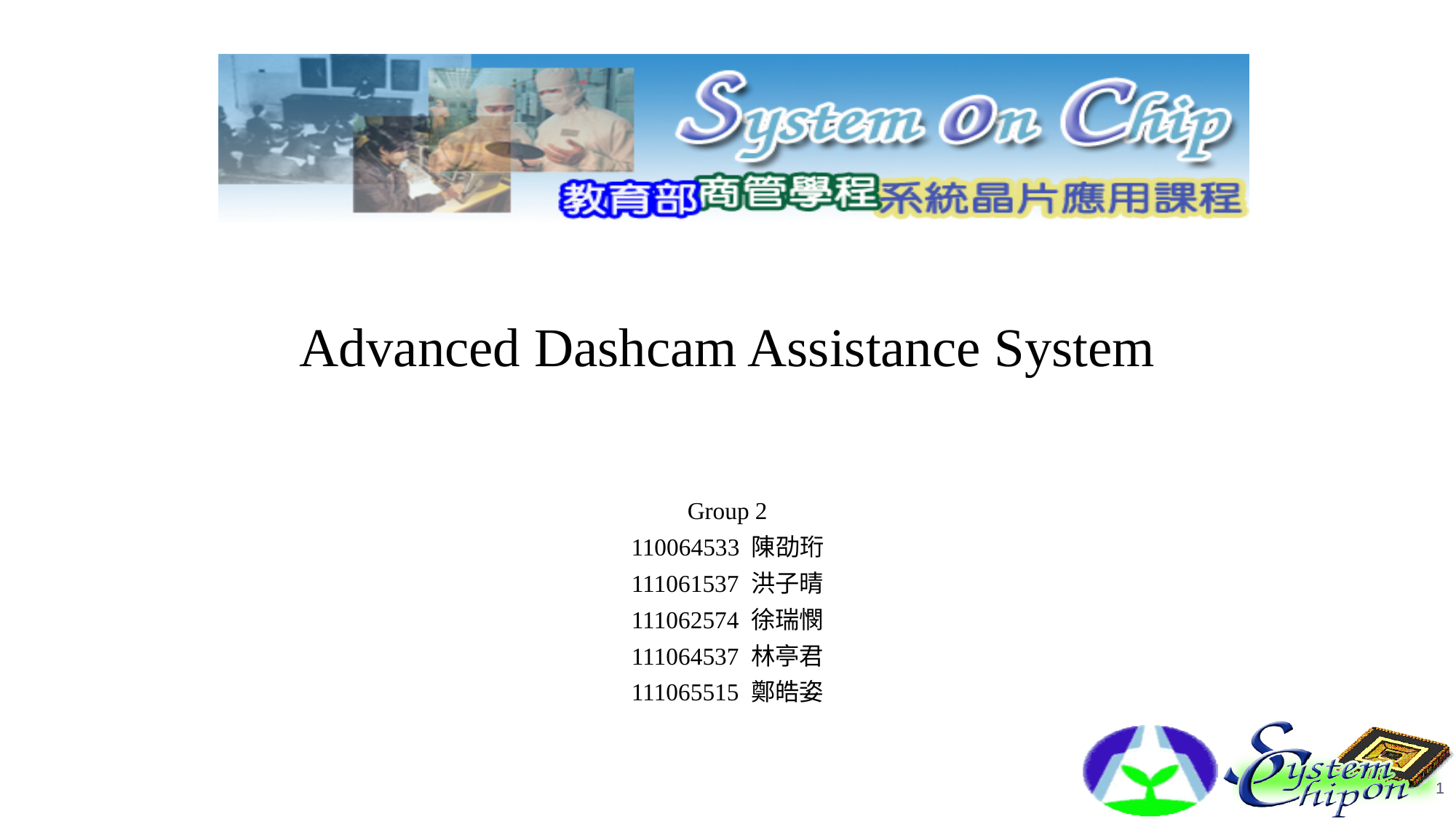

# Advanced Dashcam Assistance System
Group 2
110064533 陳劭珩
111061537 洪子晴
111062574 徐瑞憫
111064537 林亭君
111065515 鄭皓姿

1